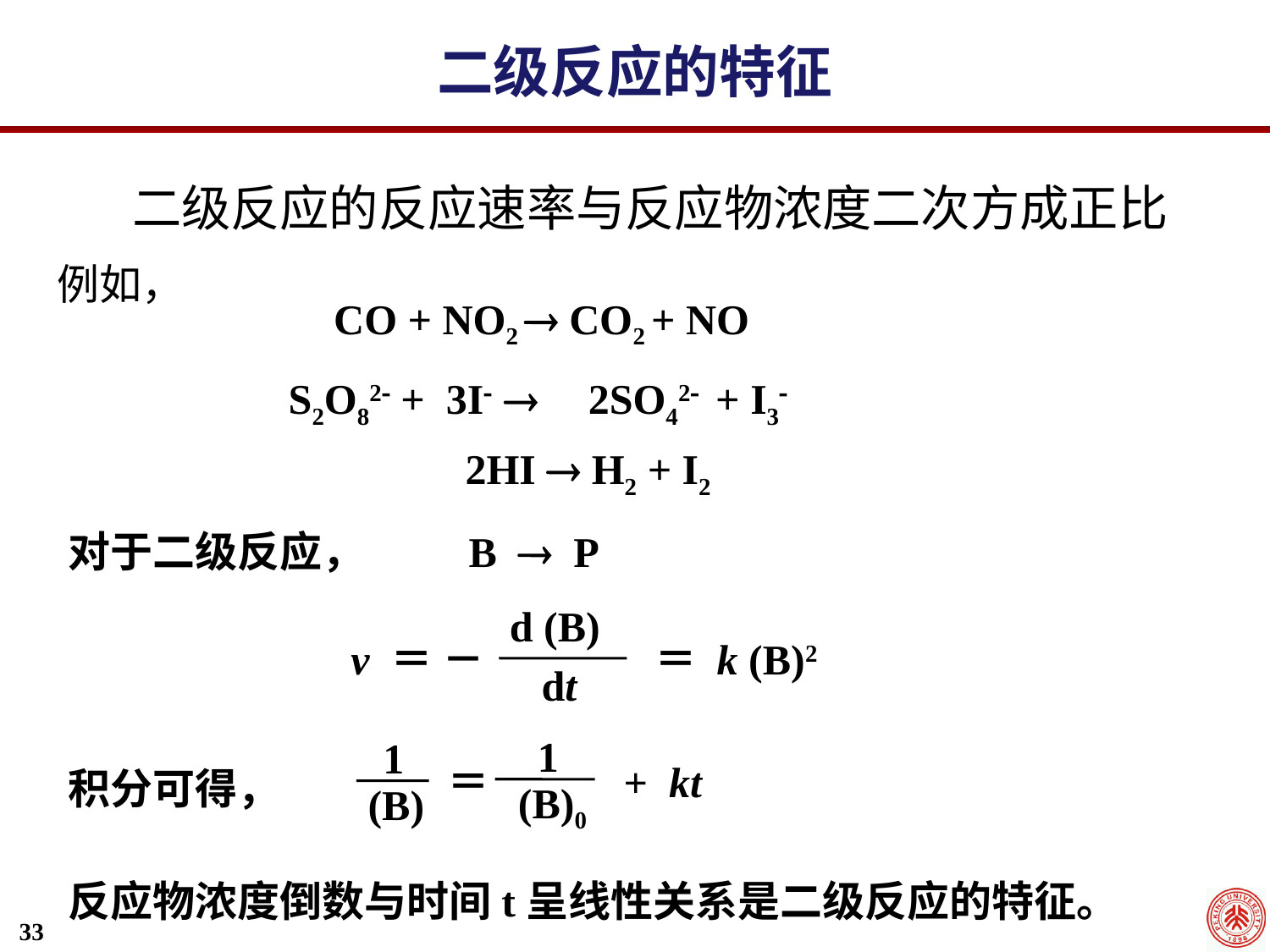

二级反应的特征

二级反应的反应速率与反应物浓度二次方成正比
例如，
CO + NO2 → CO2 + NO
S2O82− +  3I−  →
2SO42−  + I3−
2HI → H2 + I2
对于二级反应，  	 B  →  P
d (B)
v ＝ －
   ＝ k (B)2
  dt

1
1
  ＝             +  kt
(B)0
  (B)

积分可得，
反应物浓度倒数与时间t呈线性关系是二级反应的特征。
33